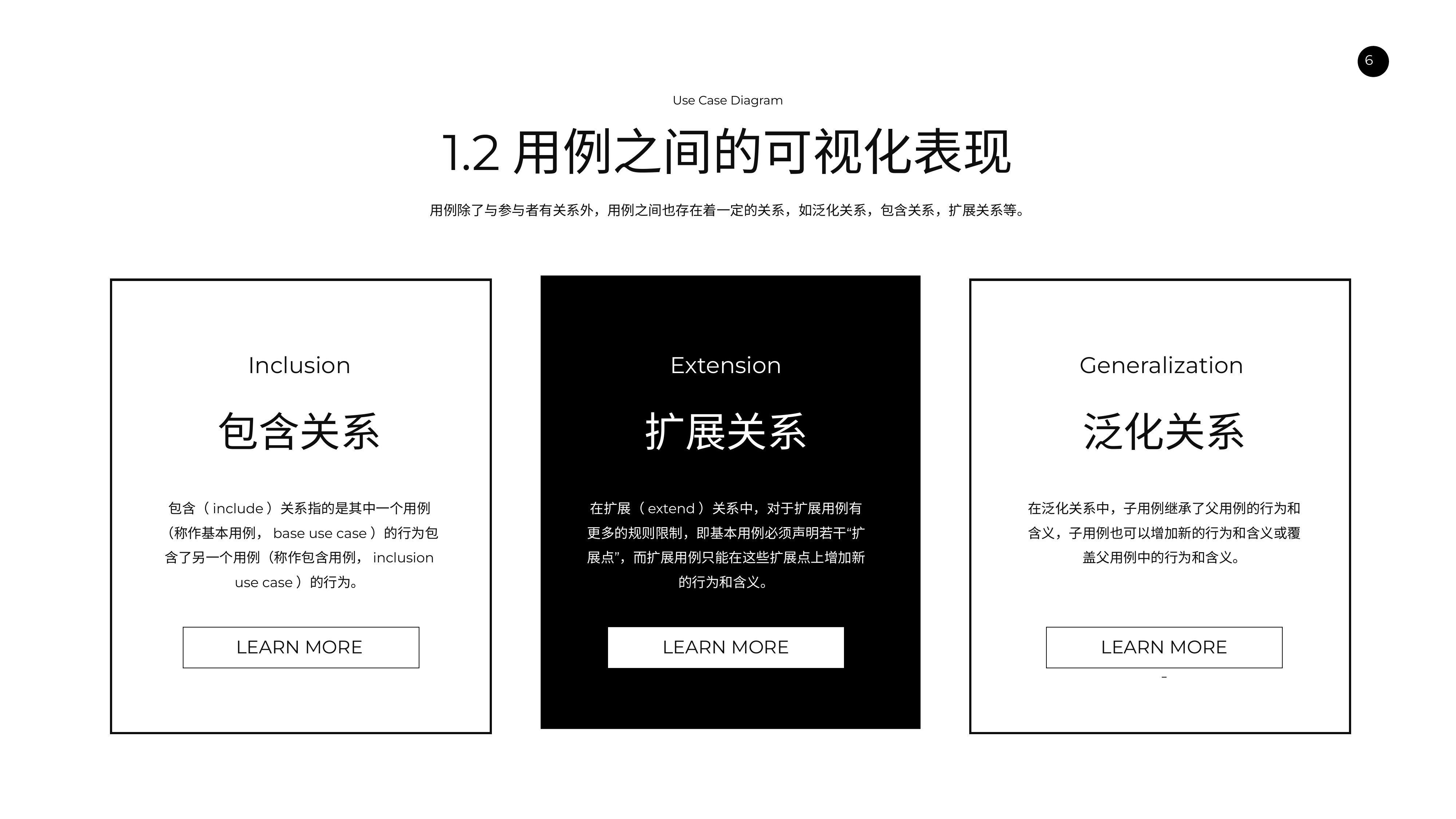

Use Case Diagram
1.2用例之间的可视化表现
用例除了与参与者有关系外，用例之间也存在着一定的关系，如泛化关系，包含关系，扩展关系等。

Inclusion
Extension
Generalization
包含关系
泛化关系
扩展关系
在扩展（extend）关系中，对于扩展用例有更多的规则限制，即基本用例必须声明若干“扩展点”，而扩展用例只能在这些扩展点上增加新的行为和含义。
包含（include）关系指的是其中一个用例（称作基本用例，base use case）的行为包含了另一个用例（称作包含用例，inclusion use case）的行为。
在泛化关系中，子用例继承了父用例的行为和含义，子用例也可以增加新的行为和含义或覆盖父用例中的行为和含义。

LEARN MORE
LEARN MORE

LEARN MORE